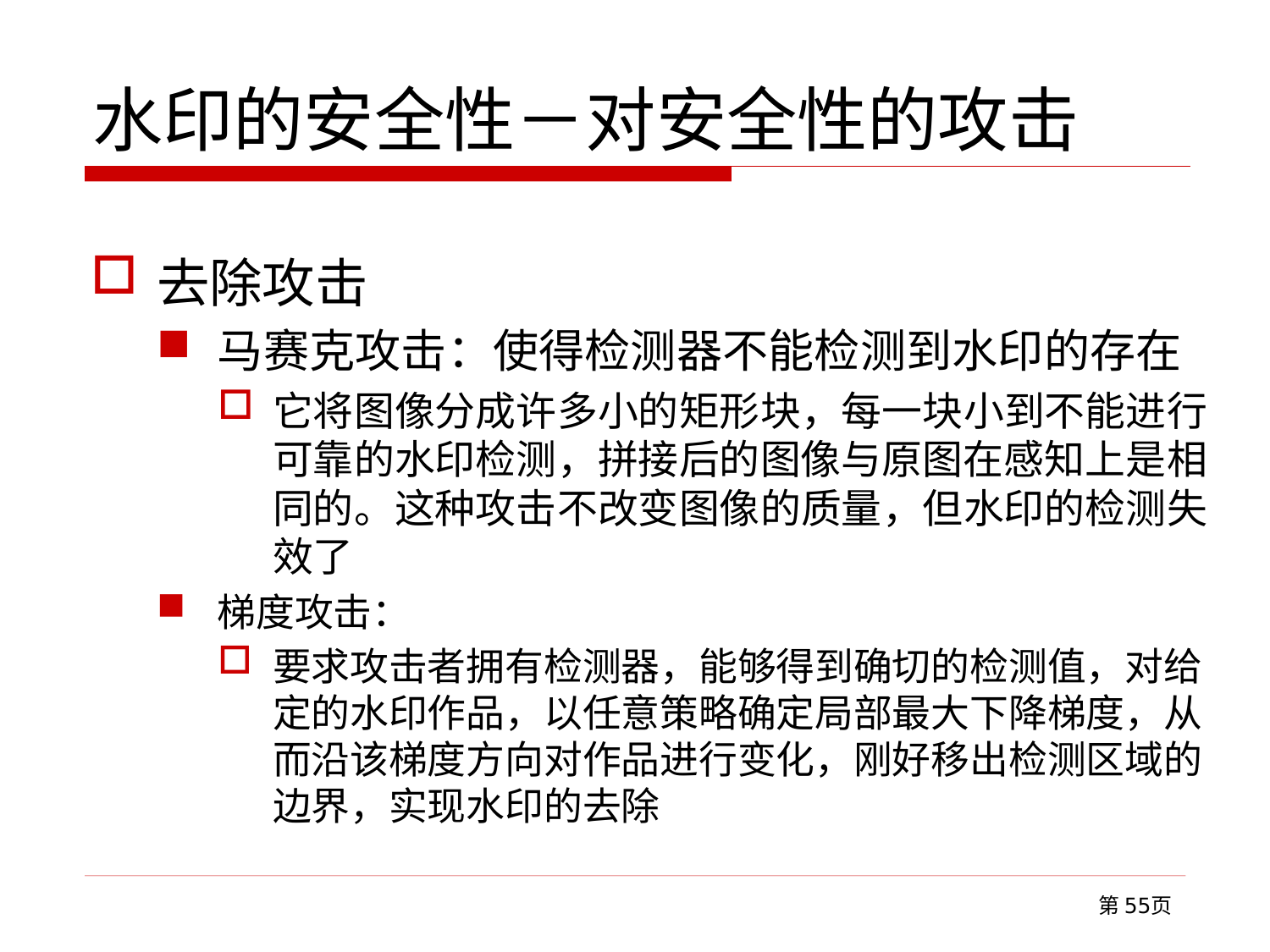

# 水印的安全性－对安全性的攻击
去除攻击
马赛克攻击：使得检测器不能检测到水印的存在
它将图像分成许多小的矩形块，每一块小到不能进行可靠的水印检测，拼接后的图像与原图在感知上是相同的。这种攻击不改变图像的质量，但水印的检测失效了
梯度攻击：
要求攻击者拥有检测器，能够得到确切的检测值，对给定的水印作品，以任意策略确定局部最大下降梯度，从而沿该梯度方向对作品进行变化，刚好移出检测区域的边界，实现水印的去除

55